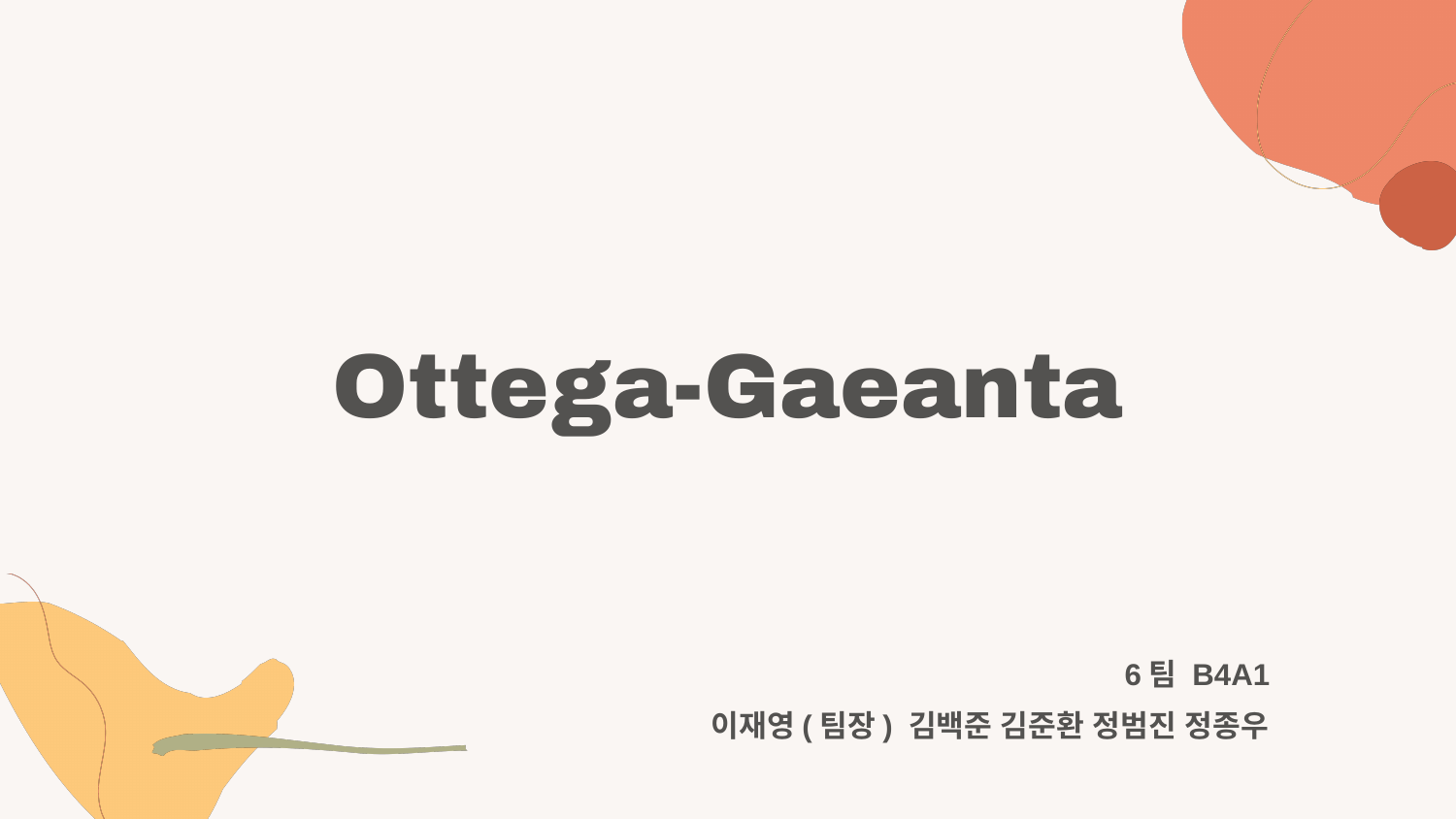

Ottega-Gaeanta
6팀 B4A1
이재영(팀장) 김백준 김준환 정범진 정종우